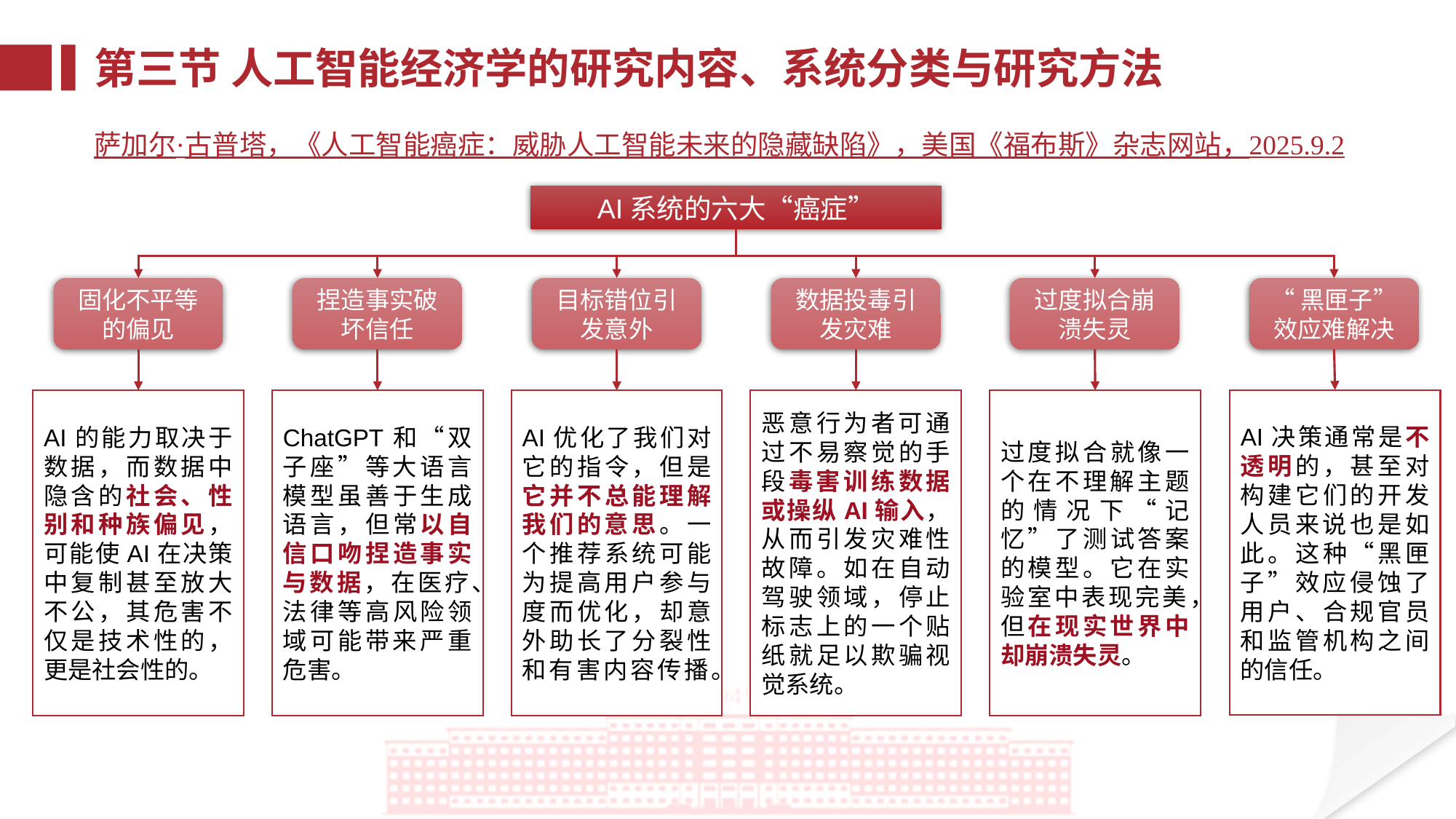

第三节 人工智能经济学的研究内容、系统分类与研究方法
萨加尔·古普塔，《人工智能癌症：威胁人工智能未来的隐藏缺陷》，美国《福布斯》杂志网站，2025.9.2
AI系统的六大“癌症”
过度拟合崩溃失灵
“黑匣子”效应难解决
数据投毒引发灾难
目标错位引发意外
捏造事实破坏信任
固化不平等的偏见
AI决策通常是不透明的，甚至对构建它们的开发人员来说也是如此。这种“黑匣子”效应侵蚀了用户、合规官员和监管机构之间的信任。
AI的能力取决于数据，而数据中隐含的社会、性别和种族偏见，可能使AI在决策中复制甚至放大不公，其危害不仅是技术性的，更是社会性的。
ChatGPT和“双子座”等大语言模型虽善于生成语言，但常以自信口吻捏造事实与数据，在医疗、法律等高风险领域可能带来严重危害。
AI优化了我们对它的指令，但是它并不总能理解我们的意思。一个推荐系统可能为提高用户参与度而优化，却意外助长了分裂性和有害内容传播。
恶意行为者可通过不易察觉的手段毒害训练数据或操纵AI输入，从而引发灾难性故障。如在自动驾驶领域，停止标志上的一个贴纸就足以欺骗视觉系统。
过度拟合就像一个在不理解主题的情况下“记忆”了测试答案的模型。它在实验室中表现完美，但在现实世界中却崩溃失灵。